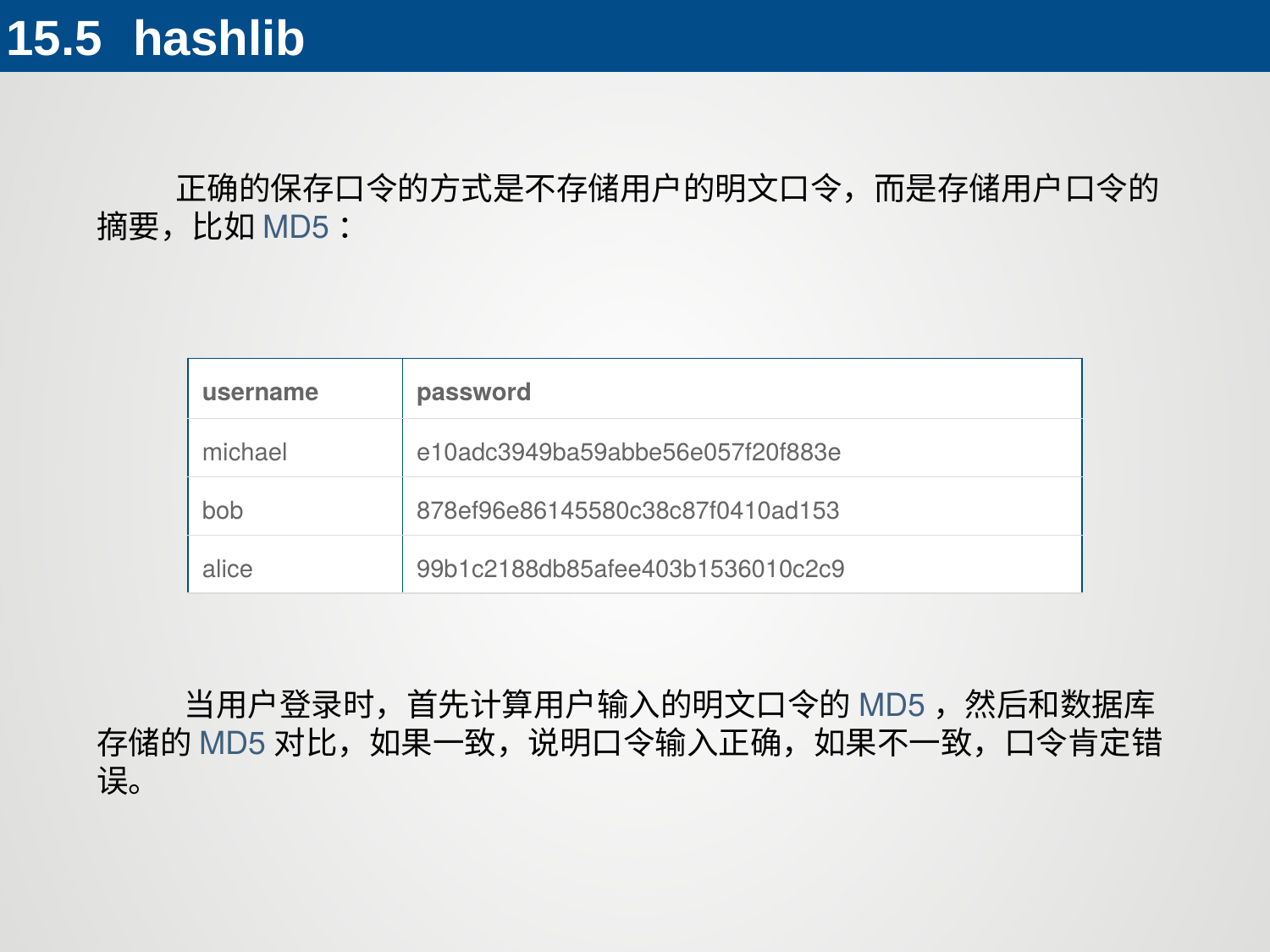

15.5 	hashlib
        正确的保存口令的方式是不存储用户的明文口令，而是存储用户口令的摘要，比如MD5：
| username | password |
| --- | --- |
| michael | e10adc3949ba59abbe56e057f20f883e |
| bob | 878ef96e86145580c38c87f0410ad153 |
| alice | 99b1c2188db85afee403b1536010c2c9 |

         当用户登录时，首先计算用户输入的明文口令的MD5，然后和数据库存储的MD5对比，如果一致，说明口令输入正确，如果不一致，口令肯定错误。